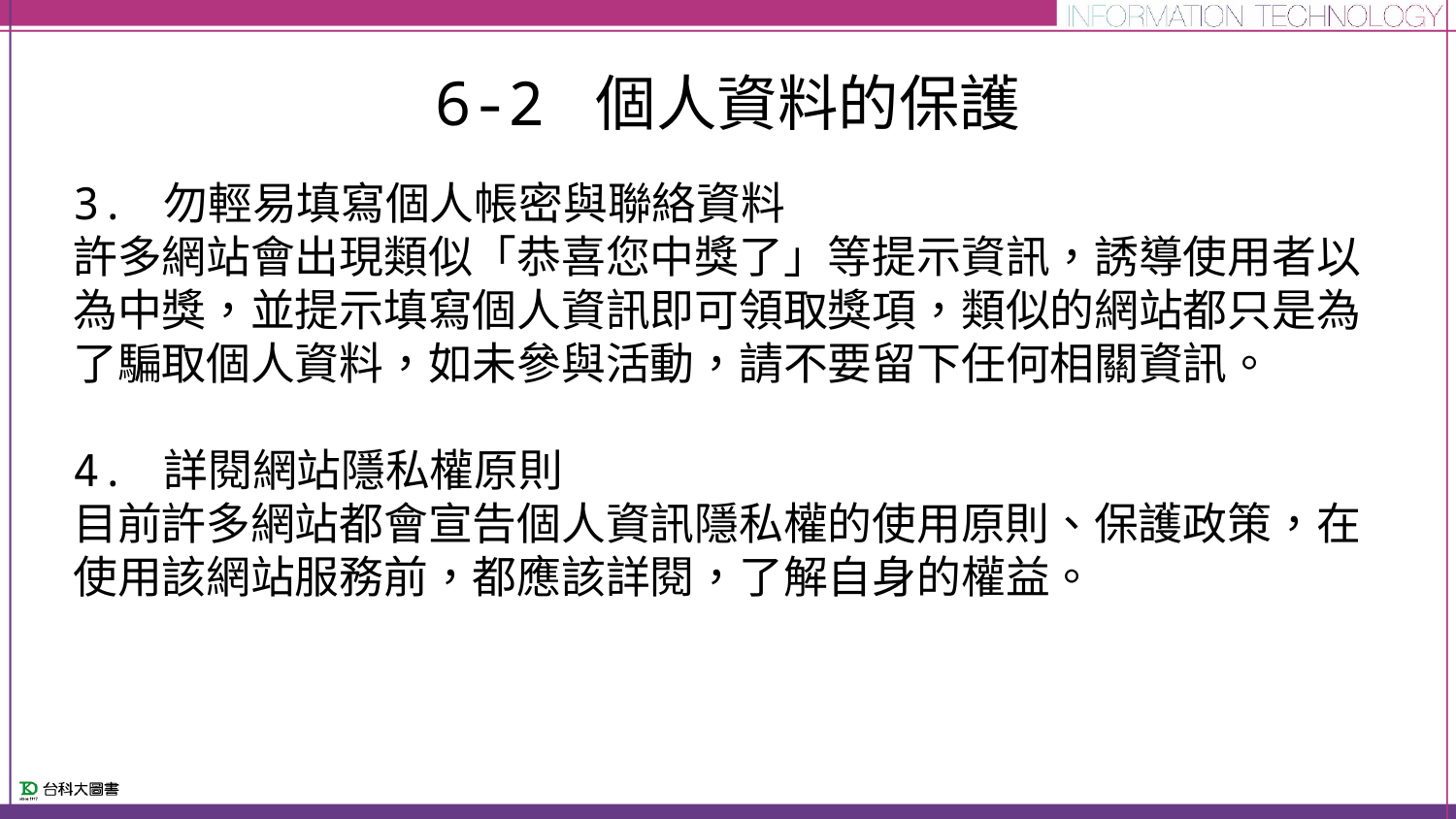

# 6-2 個人資料的保護
3. 勿輕易填寫個人帳密與聯絡資料
許多網站會出現類似「恭喜您中獎了」等提示資訊，誘導使用者以為中獎，並提示填寫個人資訊即可領取獎項，類似的網站都只是為了騙取個人資料，如未參與活動，請不要留下任何相關資訊。

4. 詳閱網站隱私權原則
目前許多網站都會宣告個人資訊隱私權的使用原則、保護政策，在使用該網站服務前，都應該詳閱，了解自身的權益。